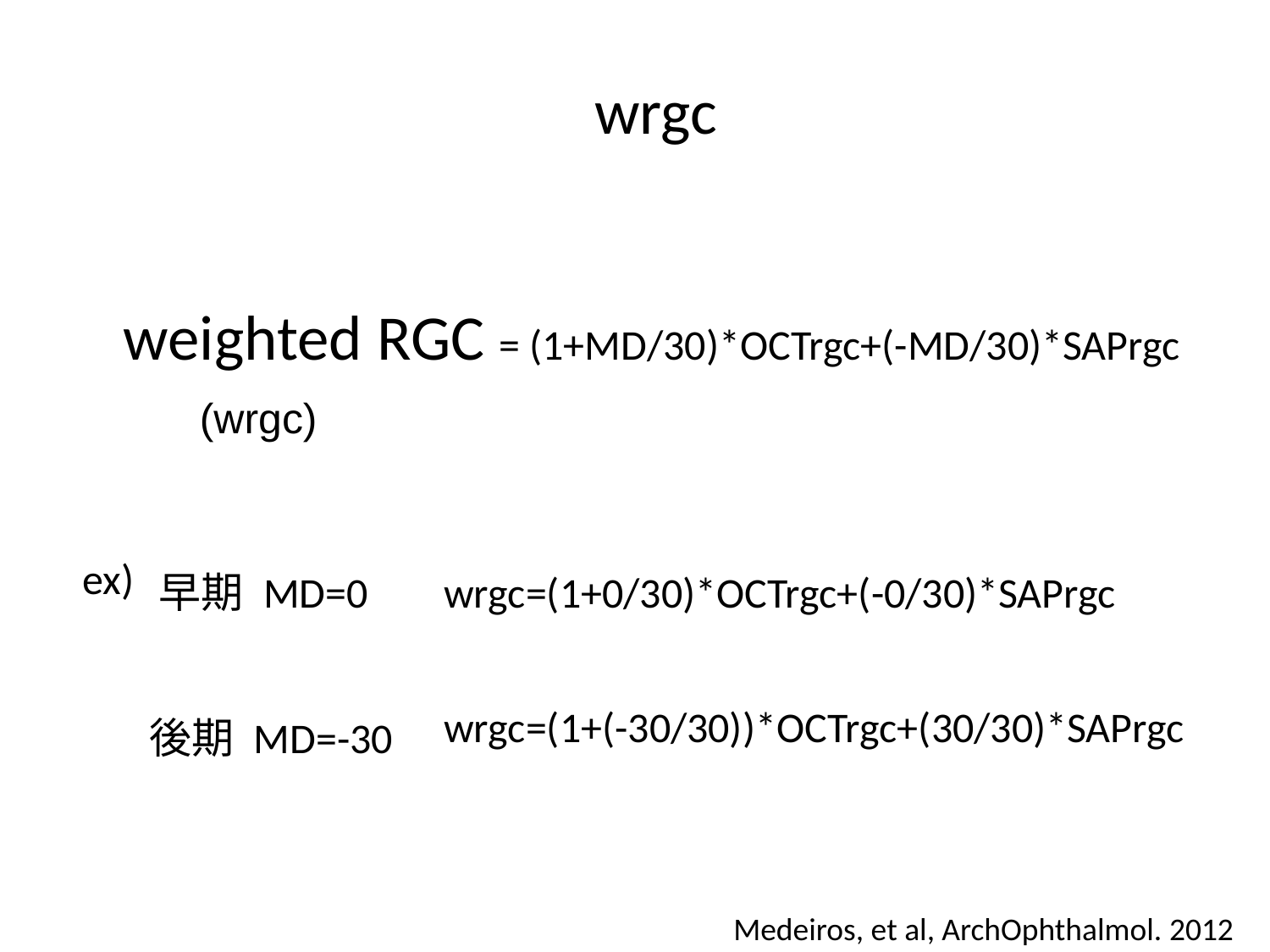

wrgc
weighted RGC = (1+MD/30)*OCTrgc+(-MD/30)*SAPrgc
(wrgc)
ex)
wrgc=(1+0/30)*OCTrgc+(-0/30)*SAPrgc
早期 MD=0
wrgc=(1+(-30/30))*OCTrgc+(30/30)*SAPrgc
後期 MD=-30
Medeiros, et al, ArchOphthalmol. 2012